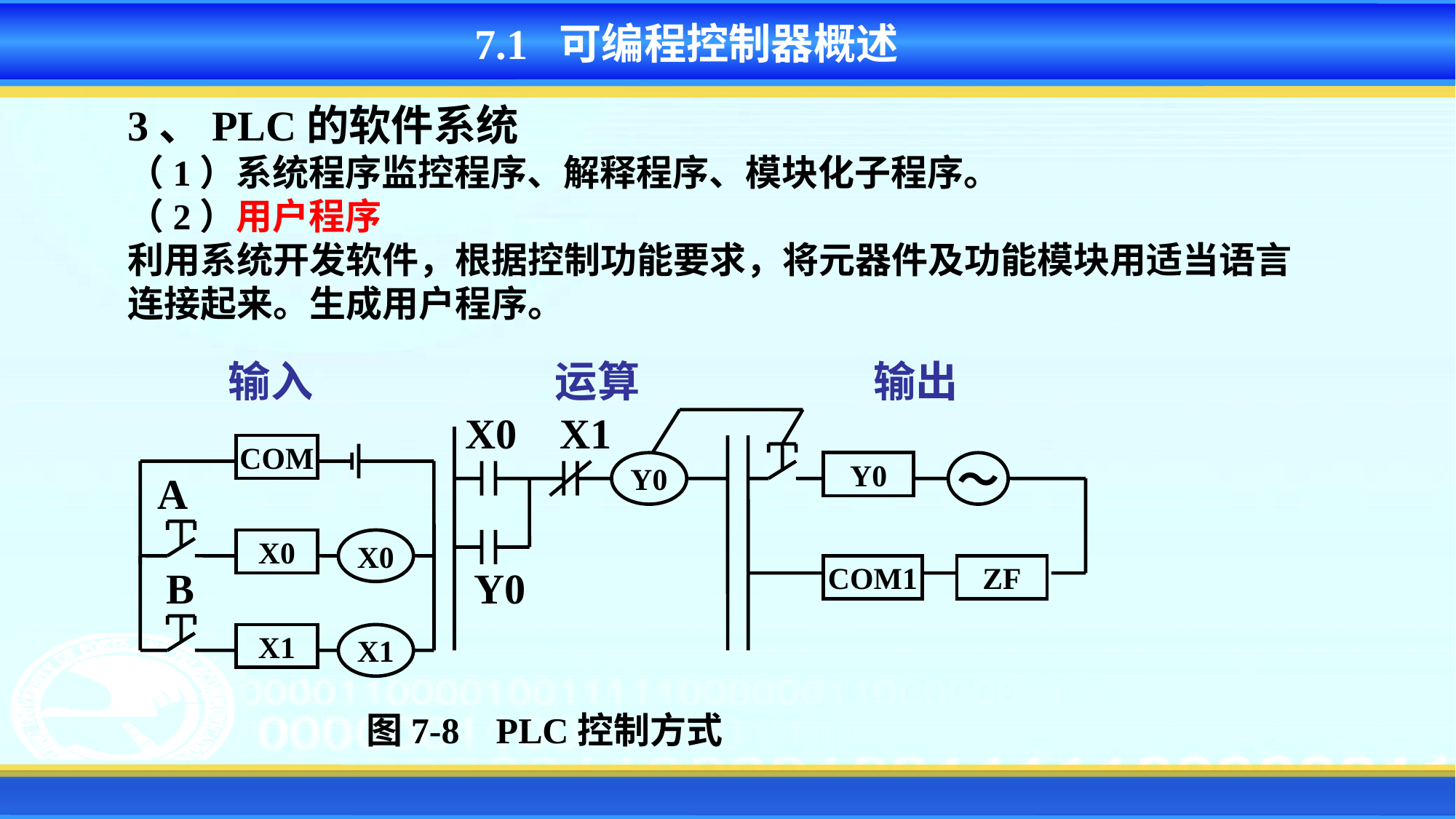

7.1  可编程控制器概述
3、PLC的软件系统
（1）系统程序监控程序、解释程序、模块化子程序。
（2）用户程序
利用系统开发软件，根据控制功能要求，将元器件及功能模块用适当语言连接起来。生成用户程序。
输入
运算
输出
X0
X1

COM

Y0
Y0
～

A

X0
X0

B

Y0
COM1
ZF

X1
X1

图7-8    PLC控制方式